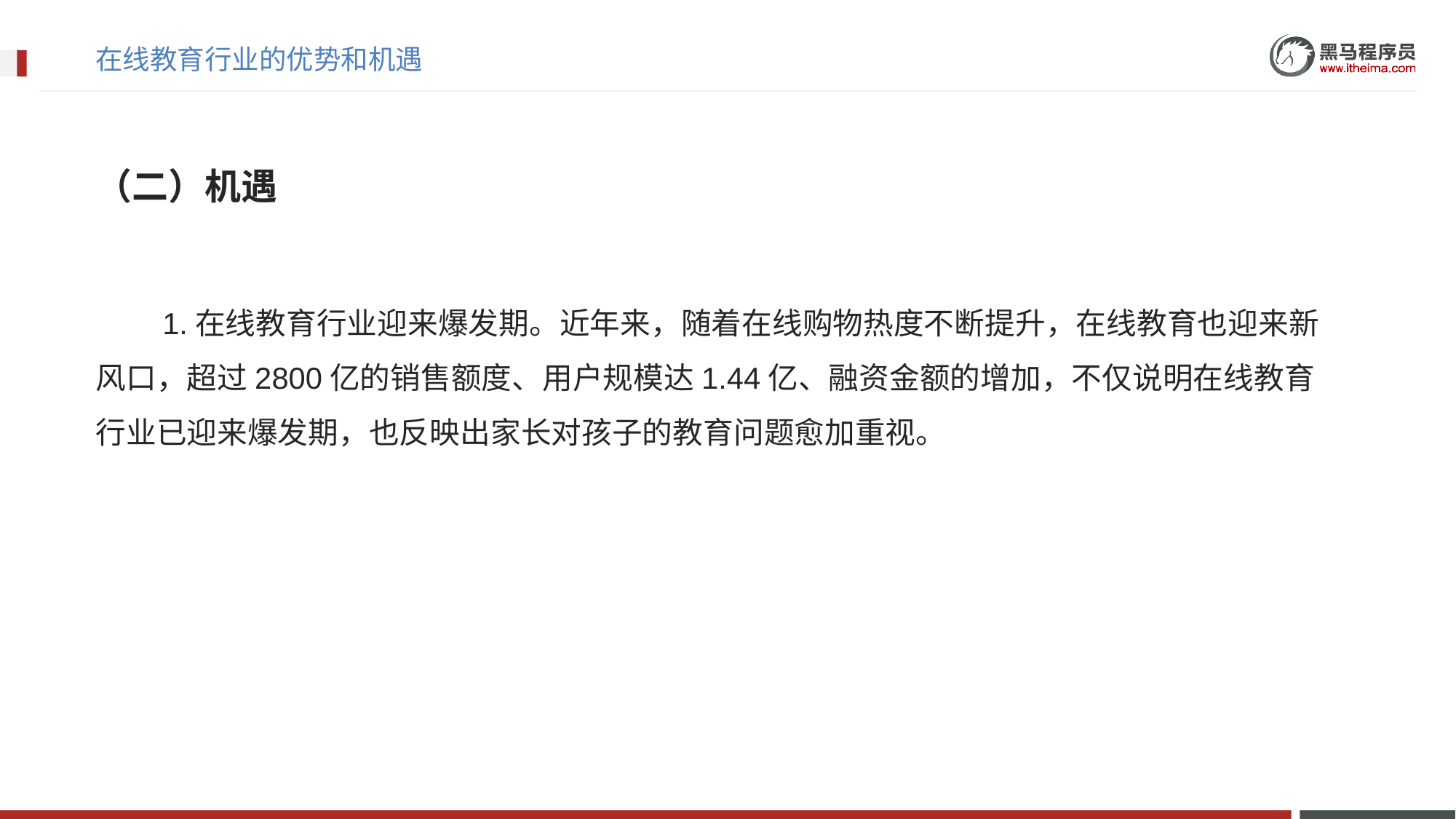

# 在线教育行业的优势和机遇
（二）机遇
        1.在线教育行业迎来爆发期。近年来，随着在线购物热度不断提升，在线教育也迎来新风口，超过2800亿的销售额度、用户规模达1.44亿、融资金额的增加，不仅说明在线教育行业已迎来爆发期，也反映出家长对孩子的教育问题愈加重视。